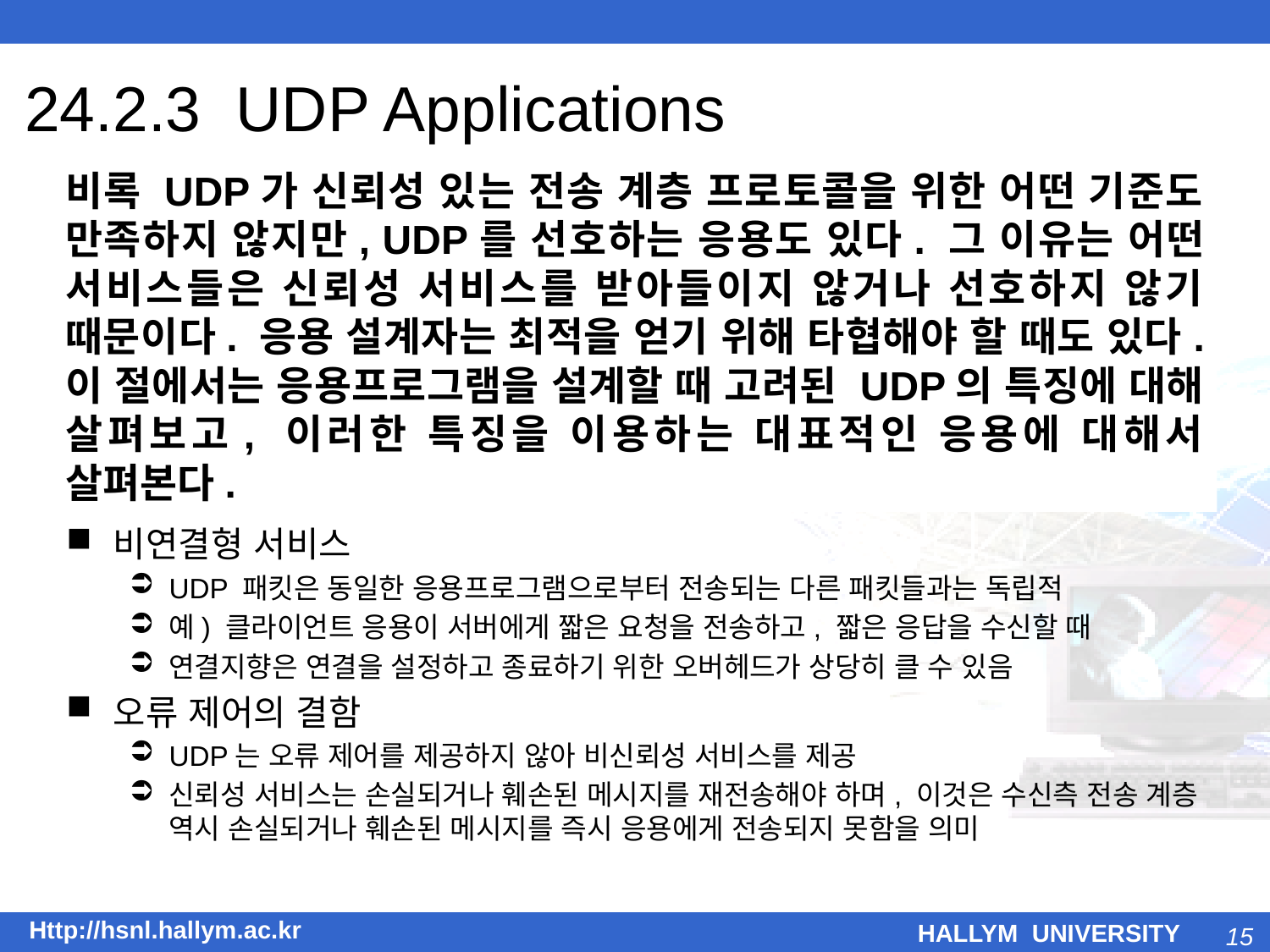

# 24.2.3  UDP Applications
비록 UDP가 신뢰성 있는 전송 계층 프로토콜을 위한 어떤 기준도 만족하지 않지만, UDP를 선호하는 응용도 있다. 그 이유는 어떤 서비스들은 신뢰성 서비스를 받아들이지 않거나 선호하지 않기 때문이다. 응용 설계자는 최적을 얻기 위해 타협해야 할 때도 있다. 이 절에서는 응용프로그램을 설계할 때 고려된 UDP의 특징에 대해 살펴보고, 이러한 특징을 이용하는 대표적인 응용에 대해서 살펴본다.
비연결형 서비스
UDP 패킷은 동일한 응용프로그램으로부터 전송되는 다른 패킷들과는 독립적
예) 클라이언트 응용이 서버에게 짧은 요청을 전송하고, 짧은 응답을 수신할 때
연결지향은 연결을 설정하고 종료하기 위한 오버헤드가 상당히 클 수 있음
오류 제어의 결함
UDP는 오류 제어를 제공하지 않아 비신뢰성 서비스를 제공
신뢰성 서비스는 손실되거나 훼손된 메시지를 재전송해야 하며, 이것은 수신측 전송 계층 역시 손실되거나 훼손된 메시지를 즉시 응용에게 전송되지 못함을 의미
15